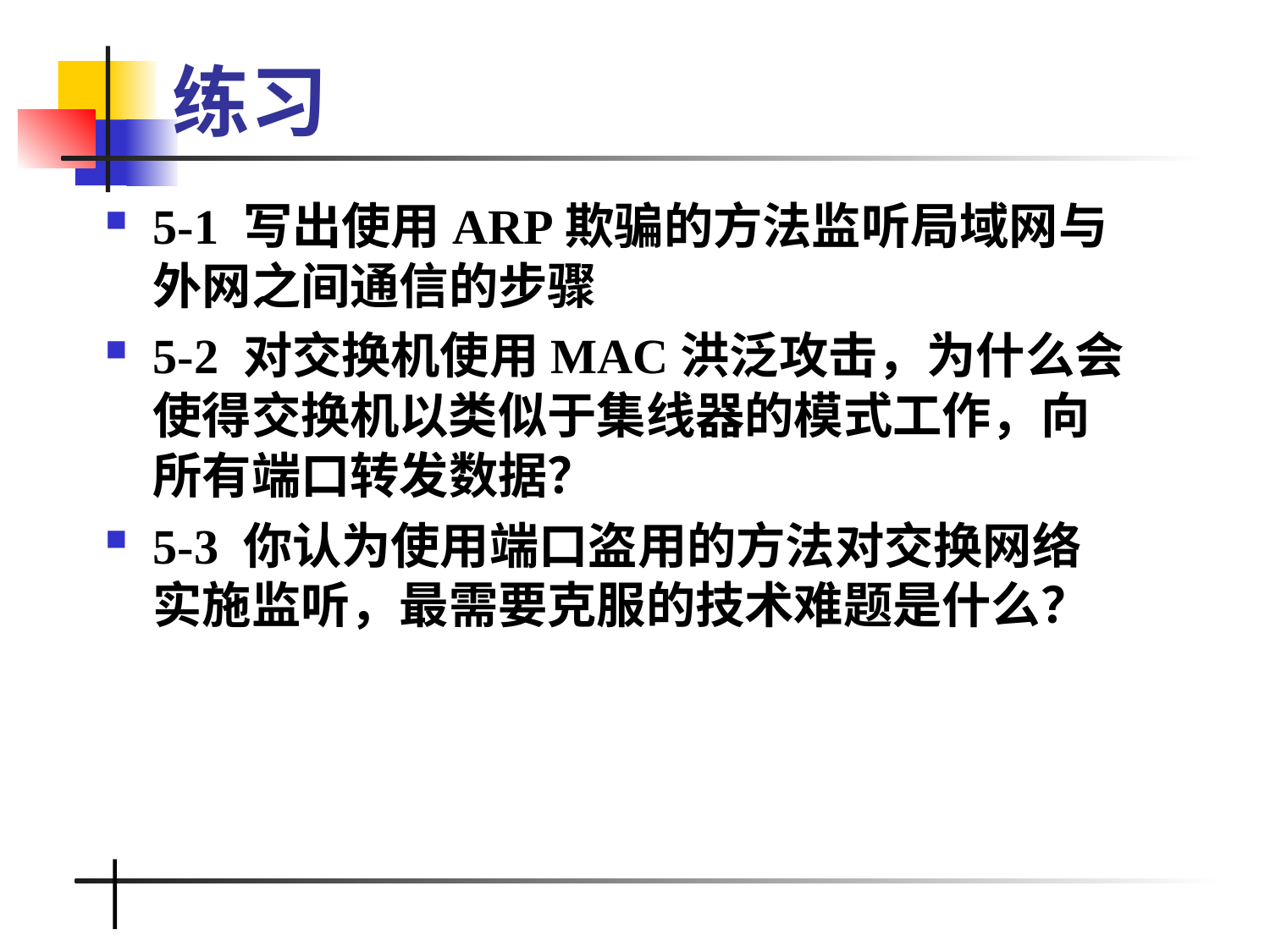

# 练习
5-1 写出使用ARP欺骗的方法监听局域网与外网之间通信的步骤
5-2 对交换机使用MAC洪泛攻击，为什么会使得交换机以类似于集线器的模式工作，向所有端口转发数据？
5-3 你认为使用端口盗用的方法对交换网络实施监听，最需要克服的技术难题是什么？